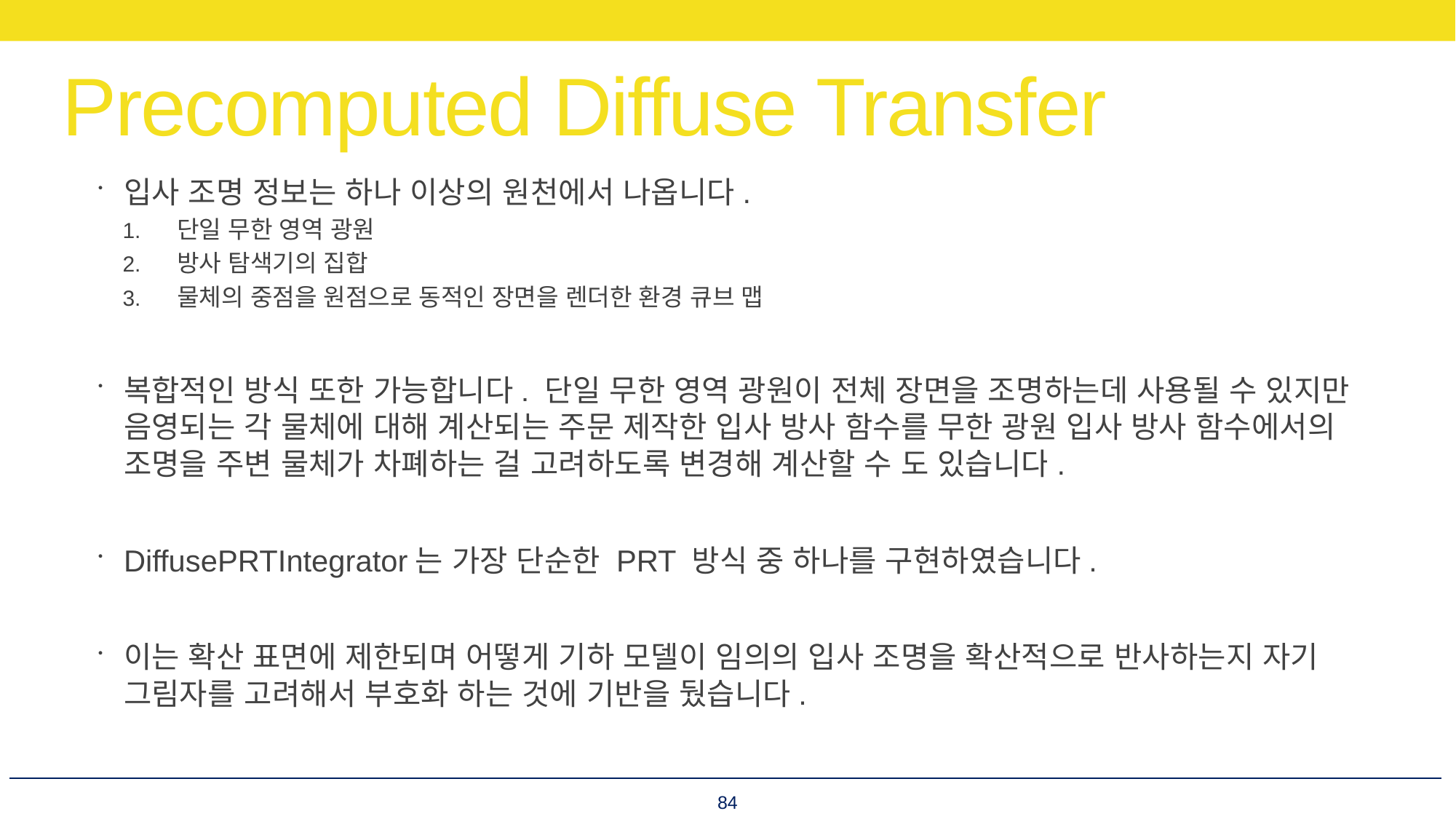

# Precomputed Diffuse Transfer
입사 조명 정보는 하나 이상의 원천에서 나옵니다.
단일 무한 영역 광원
방사 탐색기의 집합
물체의 중점을 원점으로 동적인 장면을 렌더한 환경 큐브 맵

복합적인 방식 또한 가능합니다. 단일 무한 영역 광원이 전체 장면을 조명하는데 사용될 수 있지만 음영되는 각 물체에 대해 계산되는 주문 제작한 입사 방사 함수를 무한 광원 입사 방사 함수에서의 조명을 주변 물체가 차폐하는 걸 고려하도록 변경해 계산할 수 도 있습니다.

DiffusePRTIntegrator는 가장 단순한 PRT 방식 중 하나를 구현하였습니다.

이는 확산 표면에 제한되며 어떻게 기하 모델이 임의의 입사 조명을 확산적으로 반사하는지 자기 그림자를 고려해서 부호화 하는 것에 기반을 뒀습니다.

84